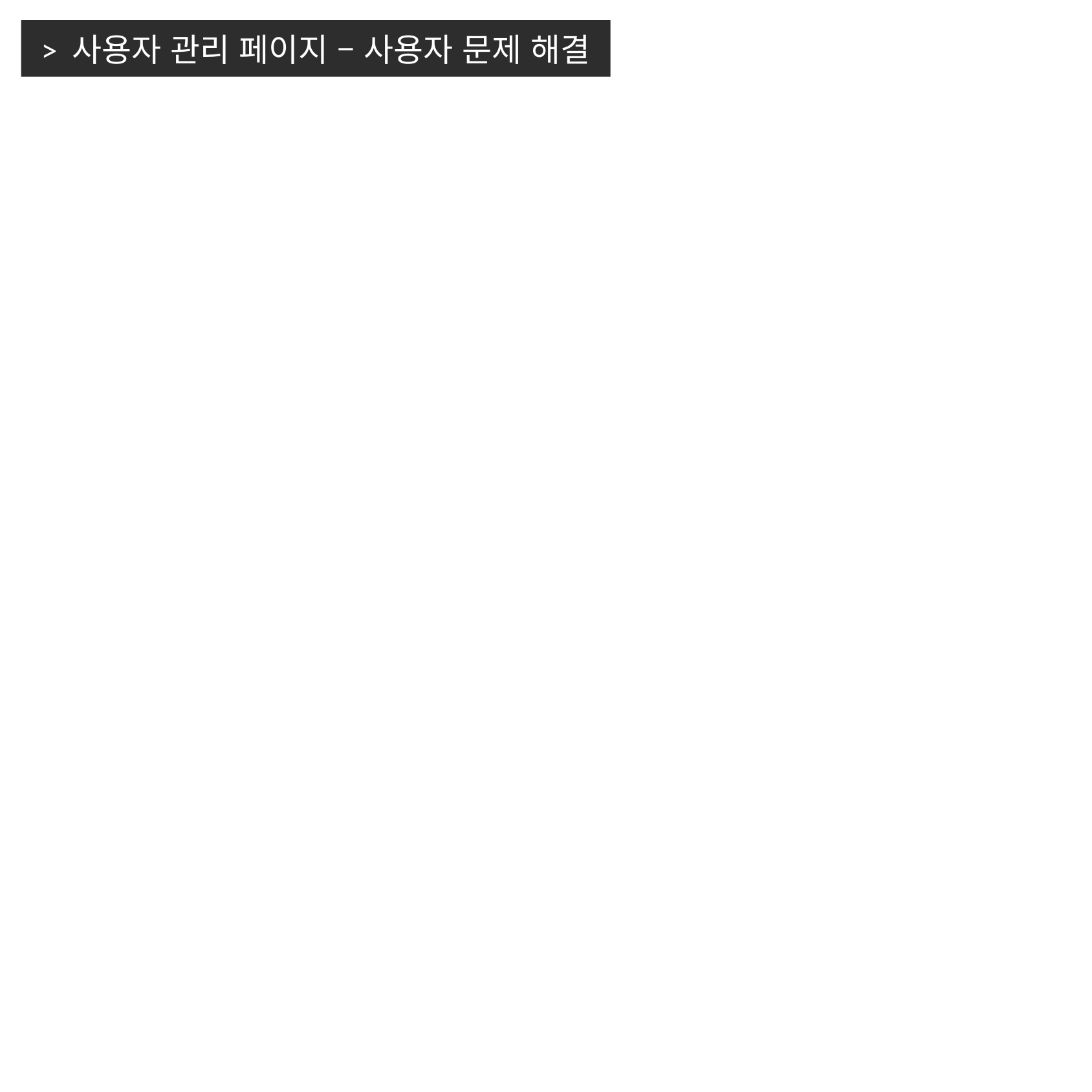

> 사용자 관리 페이지 – 사용자 문제 해결